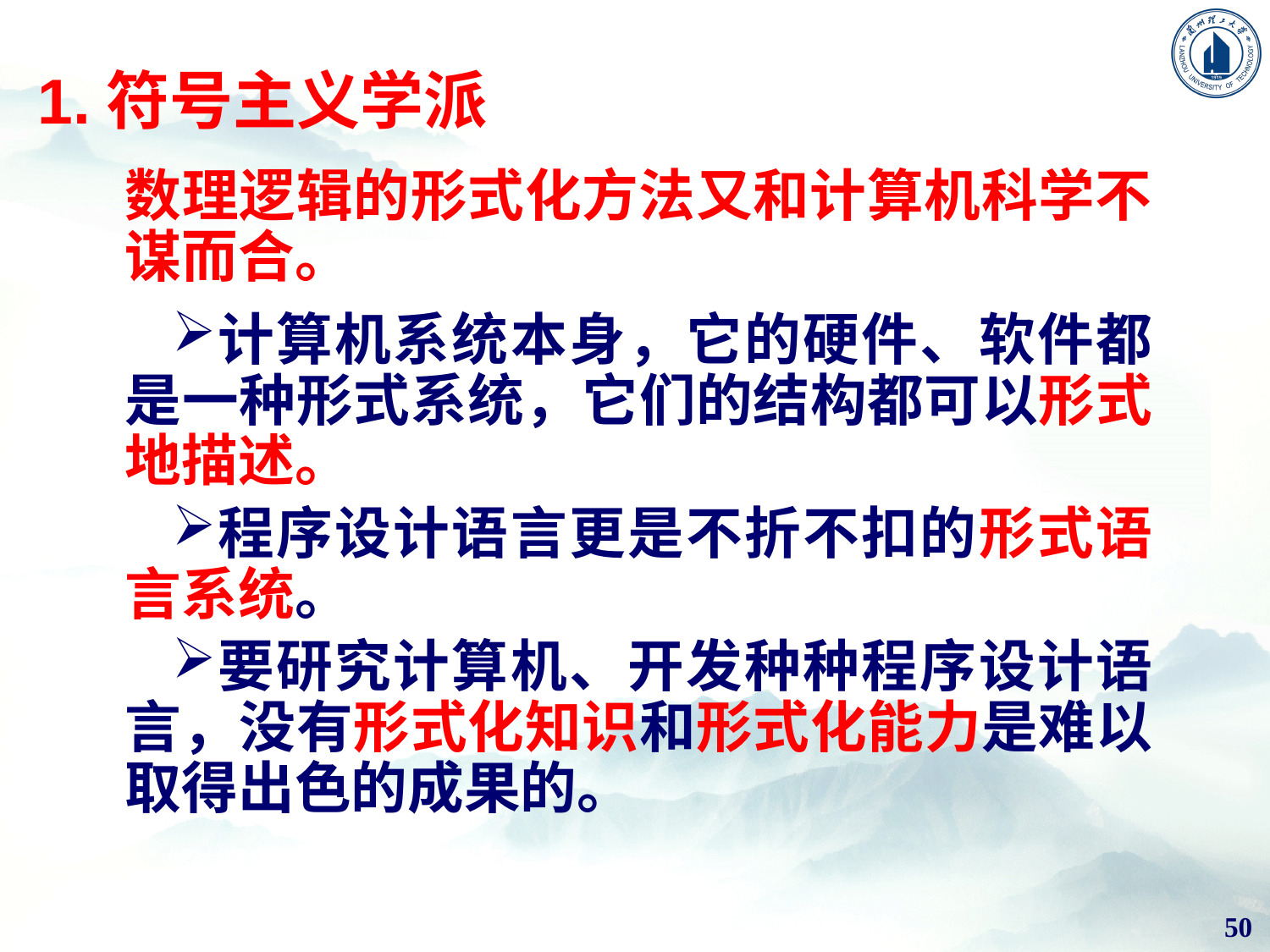

# 1.符号主义学派
数理逻辑的形式化方法又和计算机科学不谋而合。
计算机系统本身，它的硬件、软件都是一种形式系统，它们的结构都可以形式地描述。
程序设计语言更是不折不扣的形式语言系统。
要研究计算机、开发种种程序设计语言，没有形式化知识和形式化能力是难以取得出色的成果的。
50